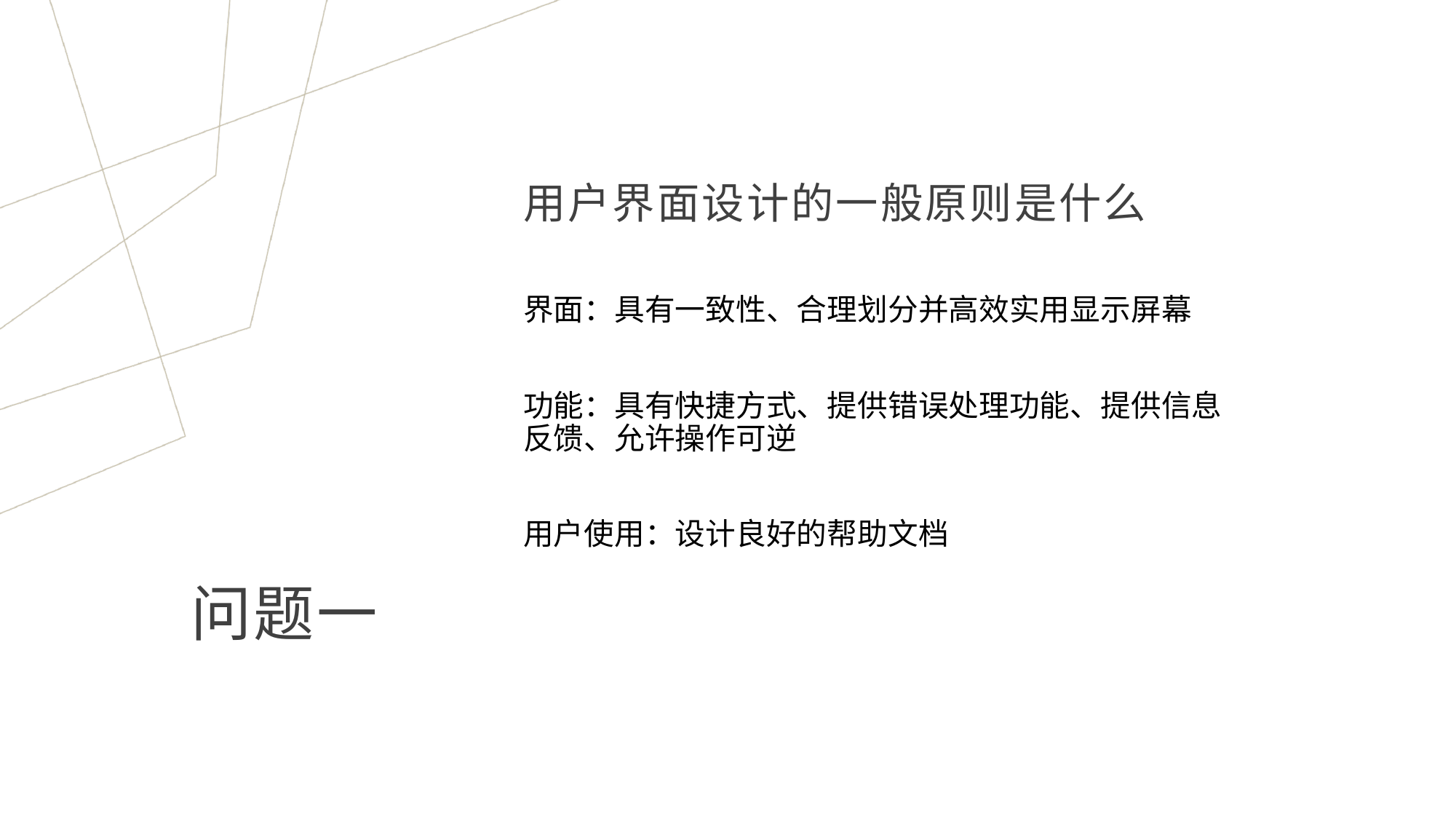

用户界面设计的一般原则是什么
界面：具有一致性、合理划分并高效实用显示屏幕

功能：具有快捷方式、提供错误处理功能、提供信息反馈、允许操作可逆

用户使用：设计良好的帮助文档

# 问题一
7